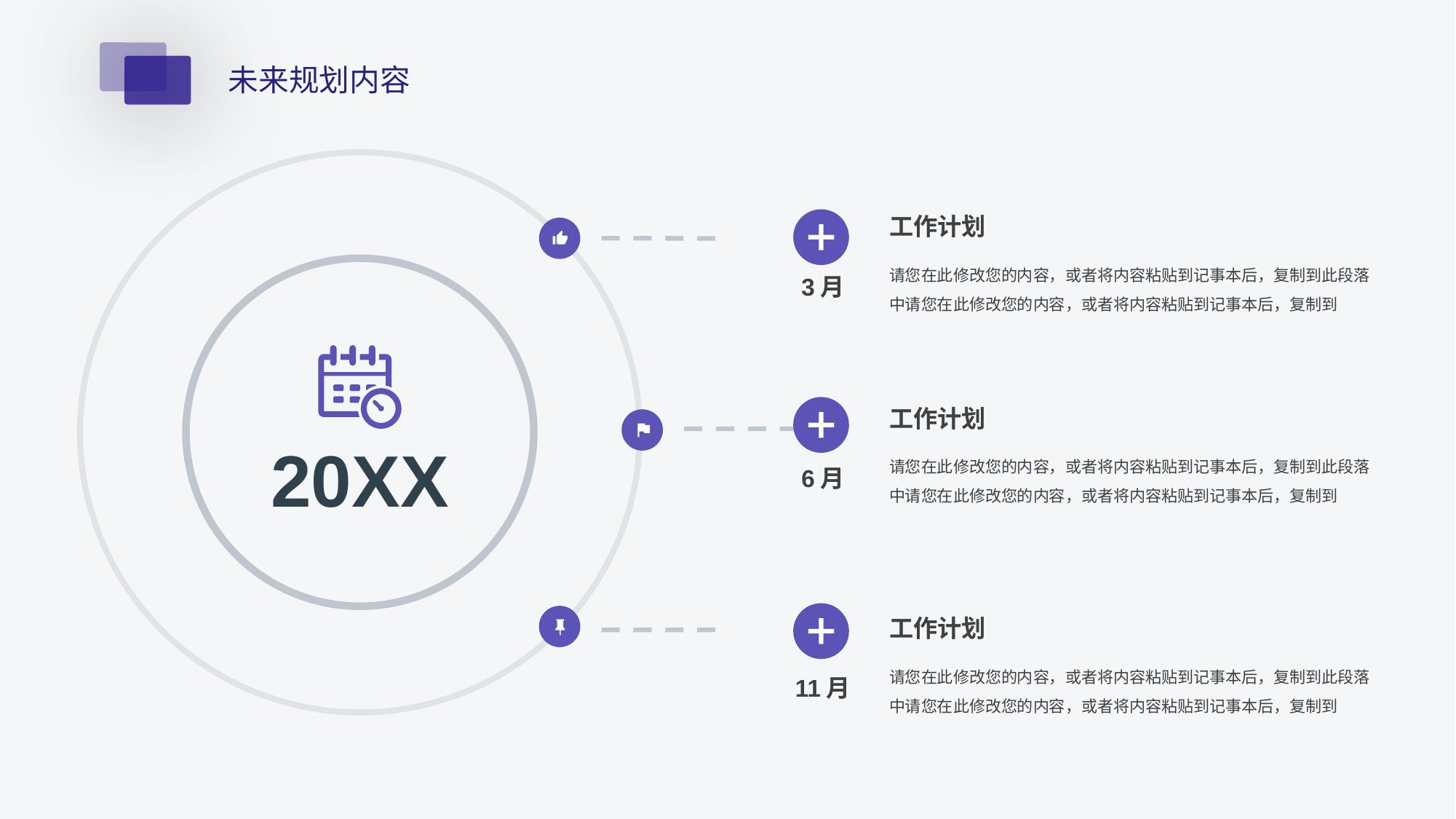

未来规划内容

工作计划

请您在此修改您的内容，或者将内容粘贴到记事本后，复制到此段落中请您在此修改您的内容，或者将内容粘贴到记事本后，复制到

3月

工作计划

20XX

请您在此修改您的内容，或者将内容粘贴到记事本后，复制到此段落中请您在此修改您的内容，或者将内容粘贴到记事本后，复制到
6月

工作计划

请您在此修改您的内容，或者将内容粘贴到记事本后，复制到此段落中请您在此修改您的内容，或者将内容粘贴到记事本后，复制到
11月